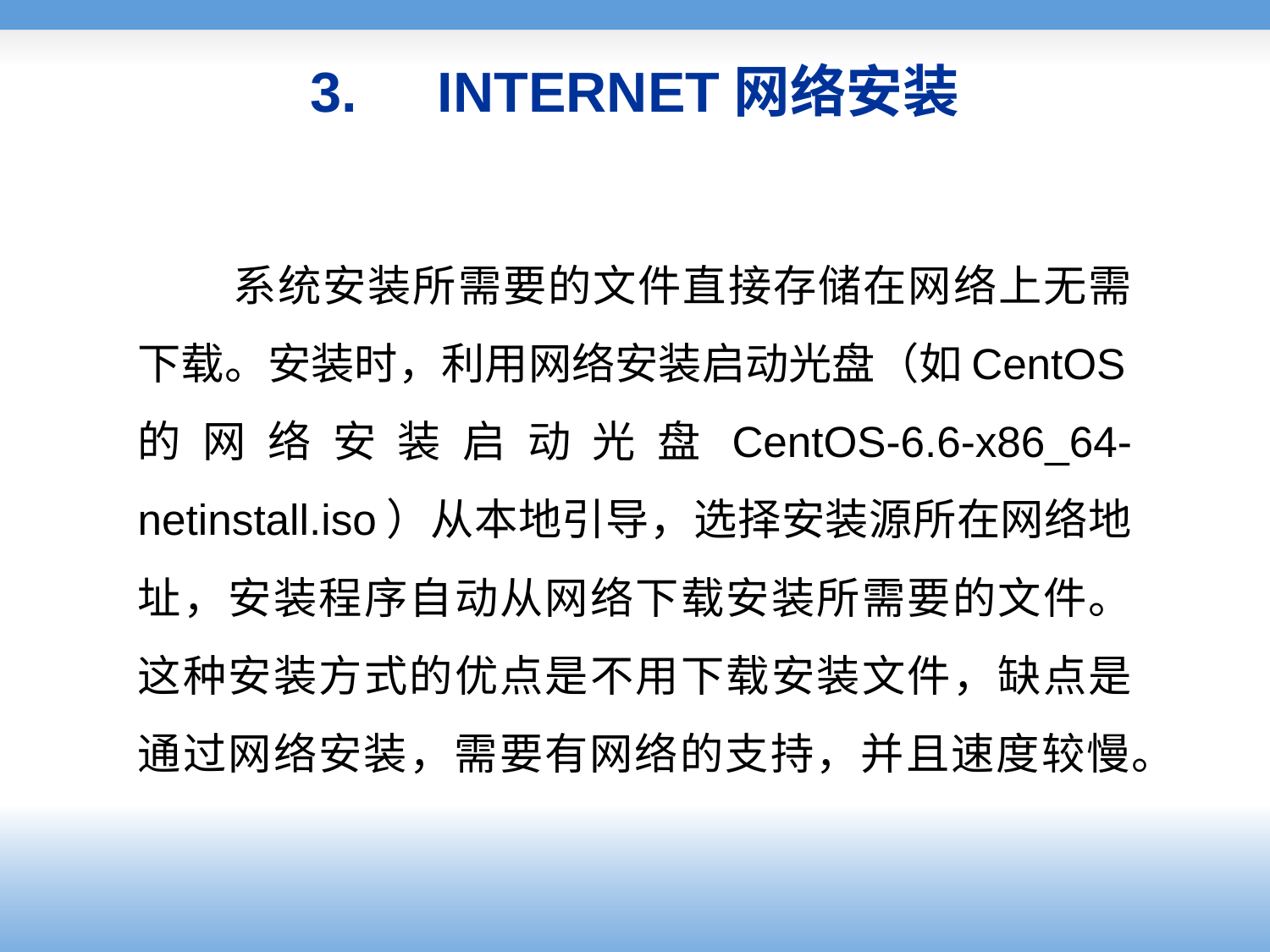

# 3.	INTERNET网络安装
系统安装所需要的文件直接存储在网络上无需下载。安装时，利用网络安装启动光盘（如CentOS的网络安装启动光盘CentOS-6.6-x86_64-netinstall.iso）从本地引导，选择安装源所在网络地址，安装程序自动从网络下载安装所需要的文件。这种安装方式的优点是不用下载安装文件，缺点是通过网络安装，需要有网络的支持，并且速度较慢。